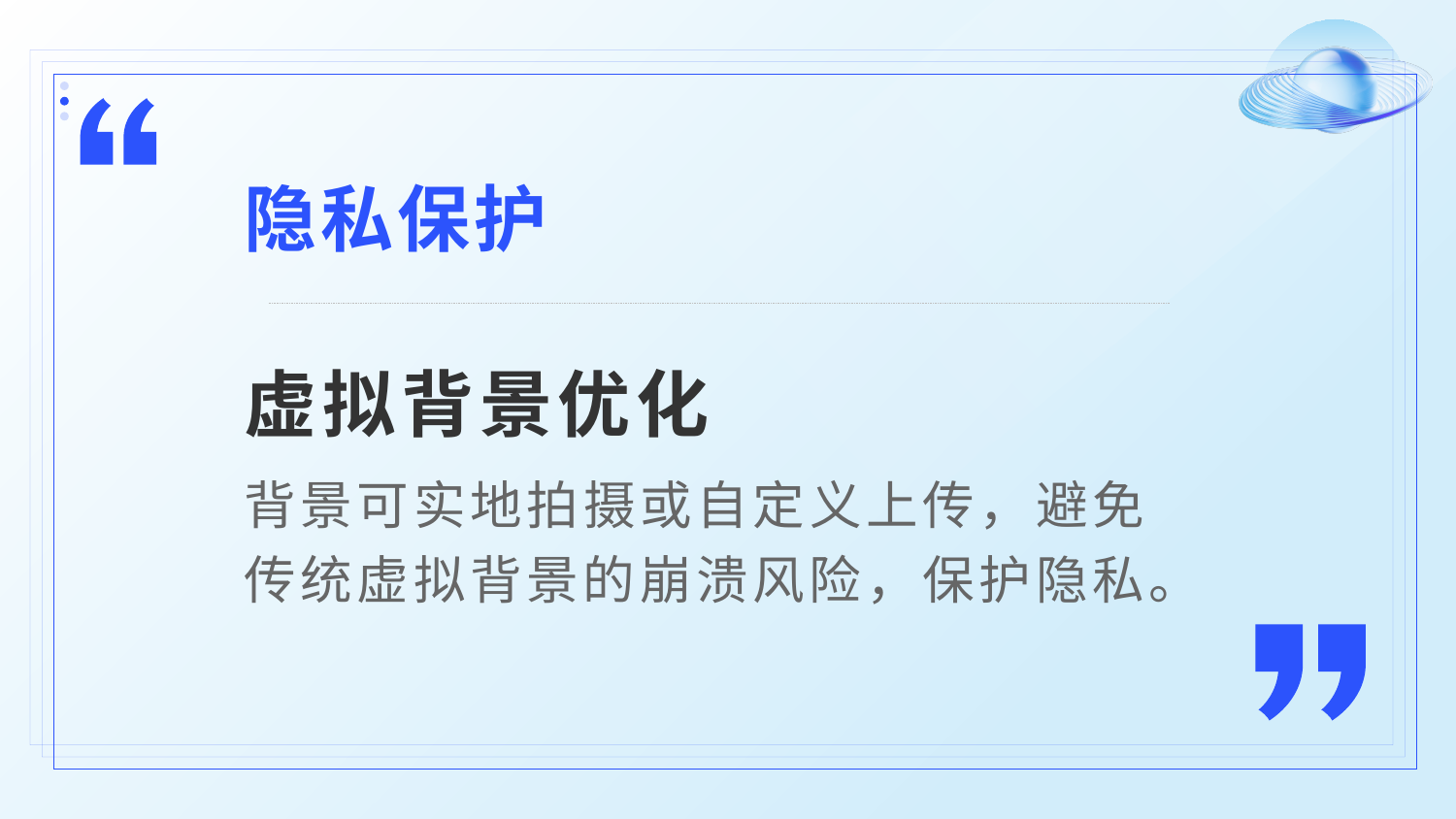

隐私保护
虚拟背景优化
背景可实地拍摄或自定义上传，避免传统虚拟背景的崩溃风险，保护隐私。